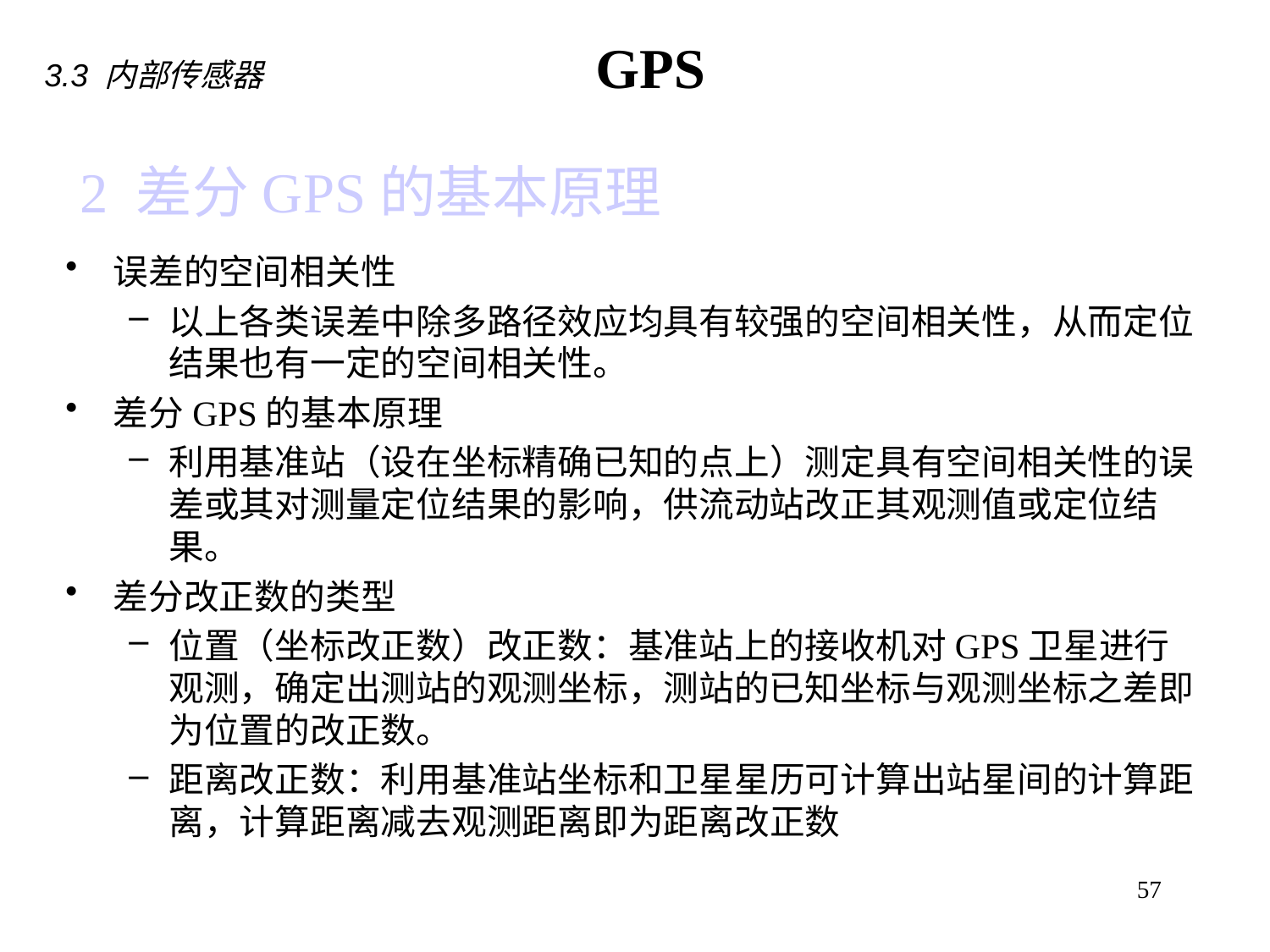

GPS
3.3 内部传感器
# 2 差分GPS的基本原理
误差的空间相关性
以上各类误差中除多路径效应均具有较强的空间相关性，从而定位结果也有一定的空间相关性。
差分GPS的基本原理
利用基准站（设在坐标精确已知的点上）测定具有空间相关性的误差或其对测量定位结果的影响，供流动站改正其观测值或定位结果。
差分改正数的类型
位置（坐标改正数）改正数：基准站上的接收机对GPS卫星进行观测，确定出测站的观测坐标，测站的已知坐标与观测坐标之差即为位置的改正数。
距离改正数：利用基准站坐标和卫星星历可计算出站星间的计算距离，计算距离减去观测距离即为距离改正数
57